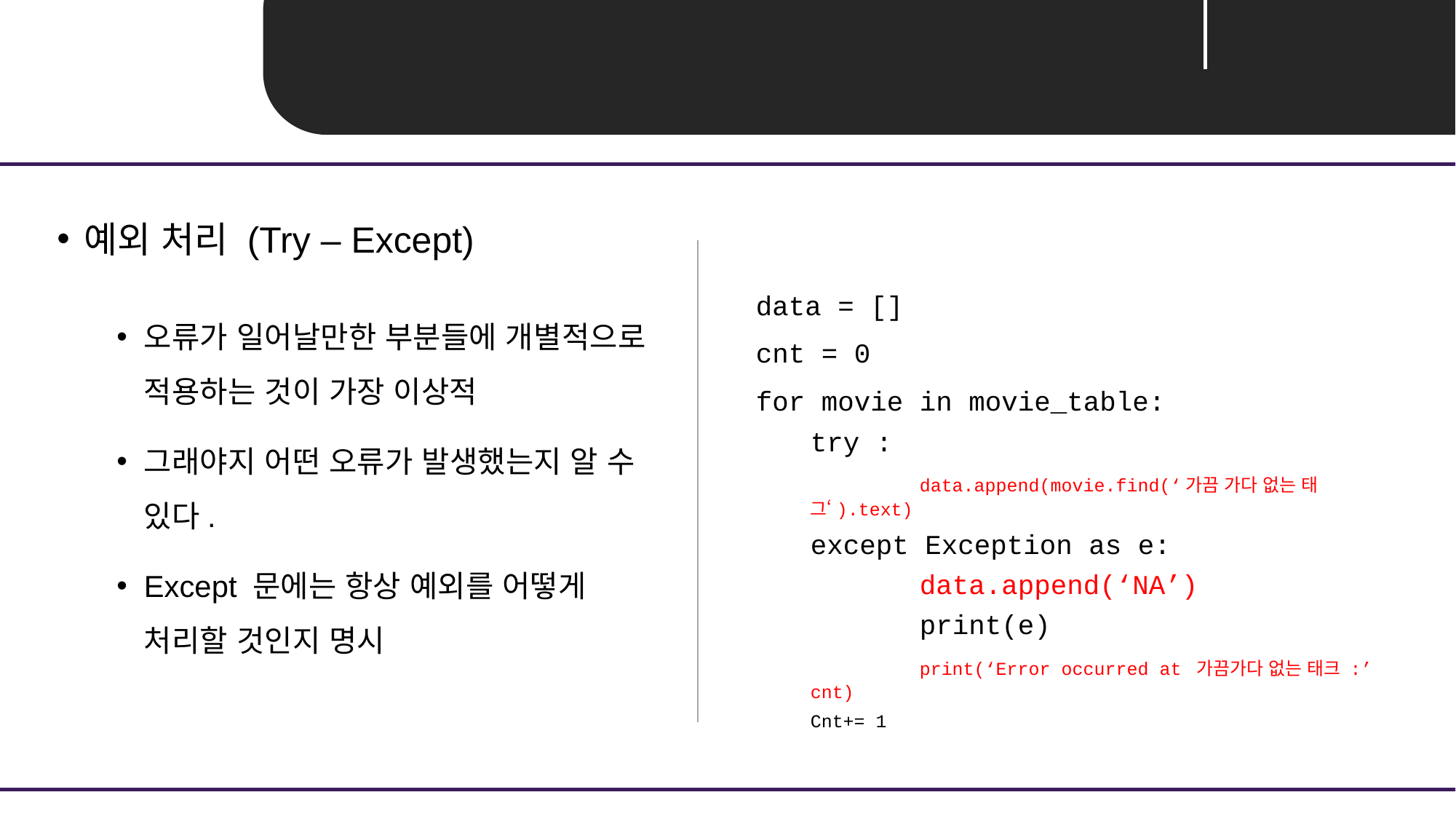

Unit  02 ㅣ BeautifulSoup
예외 처리 (Try – Except)

data = []
cnt = 0
for movie in movie_table:
try :
	data.append(movie.find(‘가끔 가다 없는 태그‘).text)
except Exception as e:
	data.append(‘NA’)
	print(e)
	print(‘Error occurred at 가끔가다 없는 태크 :’ cnt)
Cnt+= 1

오류가 일어날만한 부분들에 개별적으로 적용하는 것이 가장 이상적
그래야지 어떤 오류가 발생했는지 알 수 있다.
Except 문에는 항상 예외를 어떻게 처리할 것인지 명시